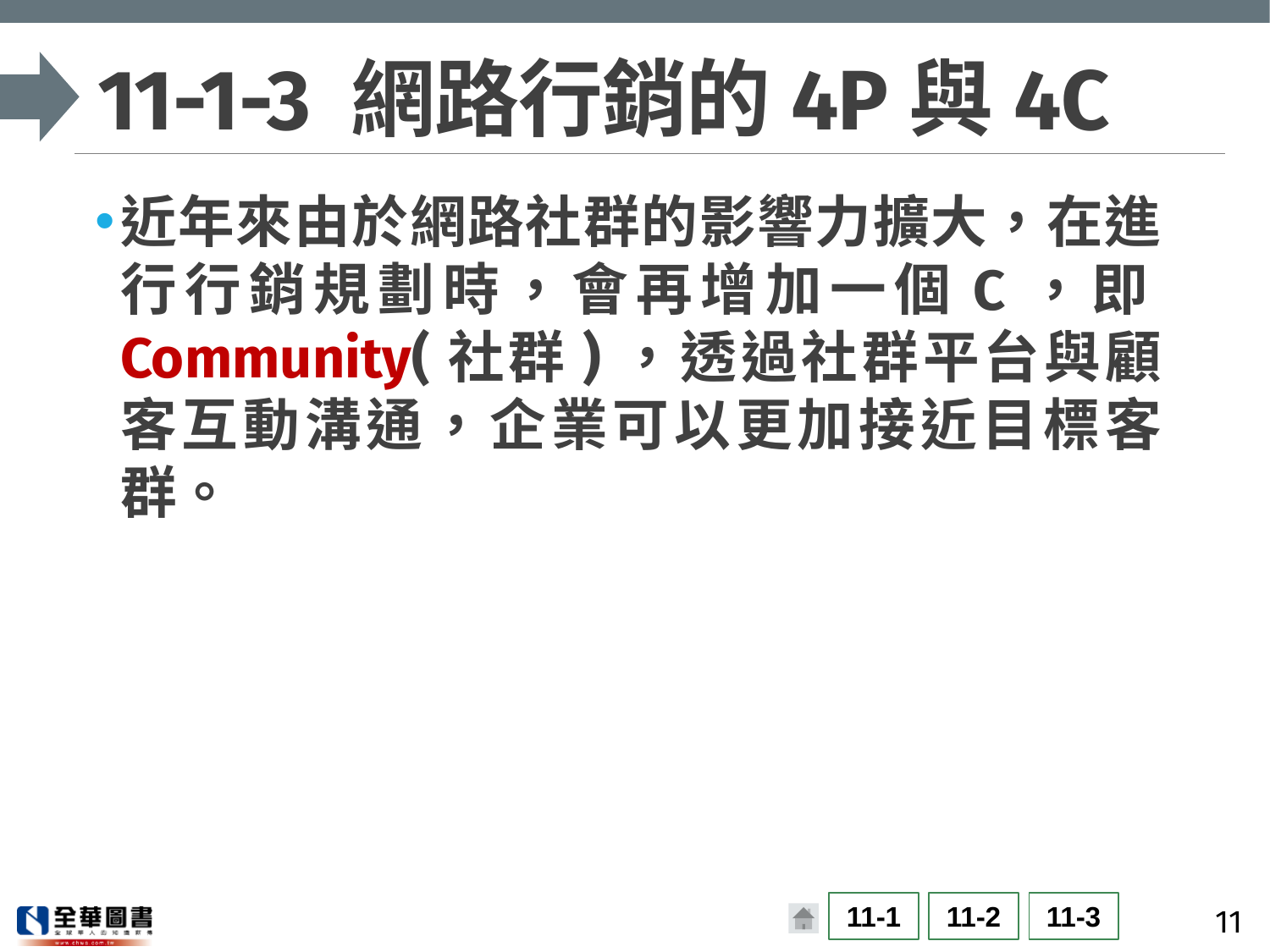

# 11-1-3 網路行銷的4P與4C
近年來由於網路社群的影響力擴大，在進行行銷規劃時，會再增加一個C，即Community(社群)，透過社群平台與顧客互動溝通，企業可以更加接近目標客群。
11